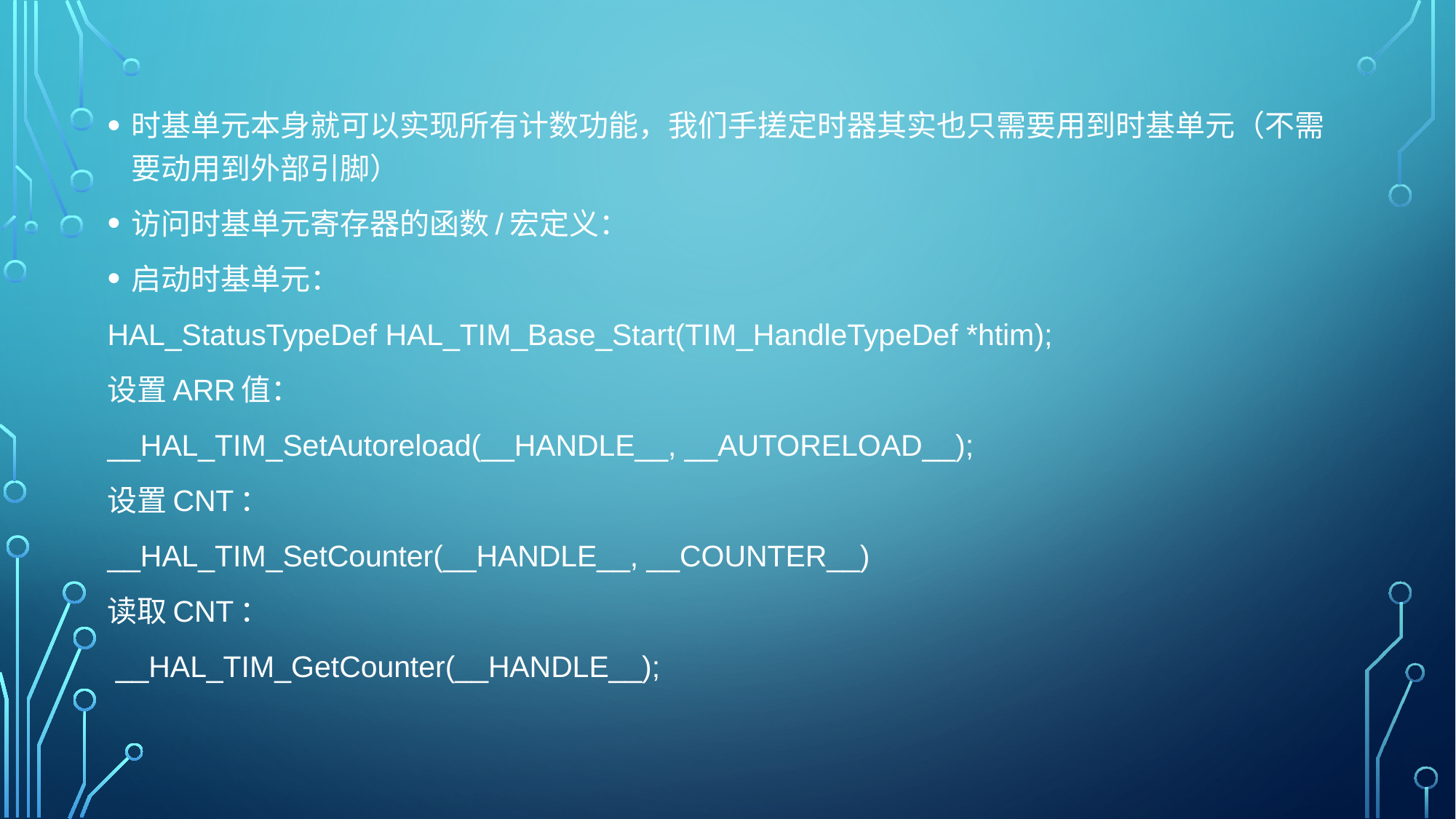

时基单元本身就可以实现所有计数功能，我们手搓定时器其实也只需要用到时基单元（不需要动用到外部引脚）
访问时基单元寄存器的函数/宏定义：
启动时基单元：
HAL_StatusTypeDef HAL_TIM_Base_Start(TIM_HandleTypeDef *htim);
设置ARR值：
__HAL_TIM_SetAutoreload(__HANDLE__, __AUTORELOAD__);
设置CNT：
__HAL_TIM_SetCounter(__HANDLE__, __COUNTER__)
读取CNT：
 __HAL_TIM_GetCounter(__HANDLE__);